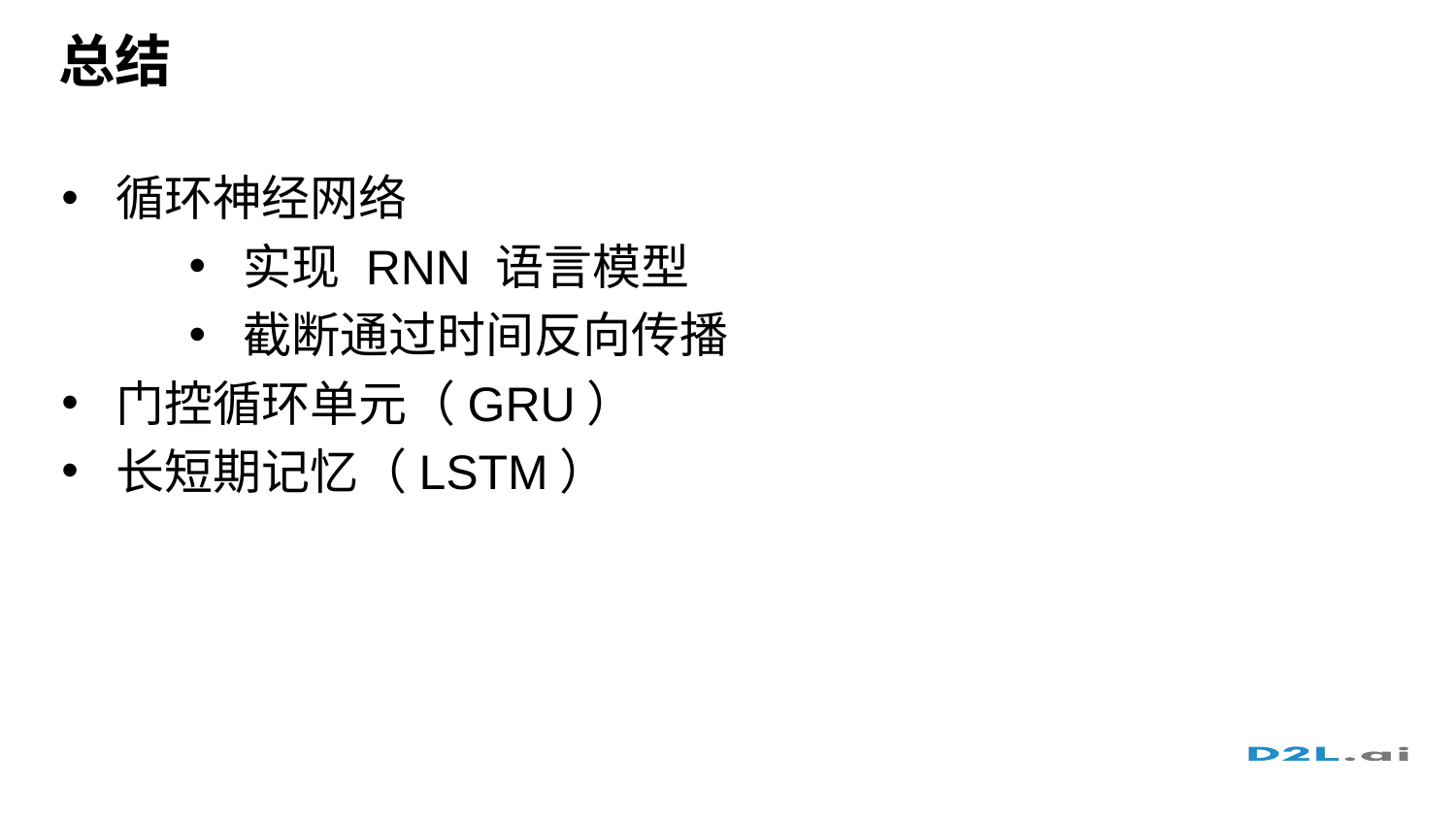

# 总结
循环神经网络
实现 RNN 语言模型
截断通过时间反向传播
门控循环单元（GRU）
长短期记忆（LSTM）